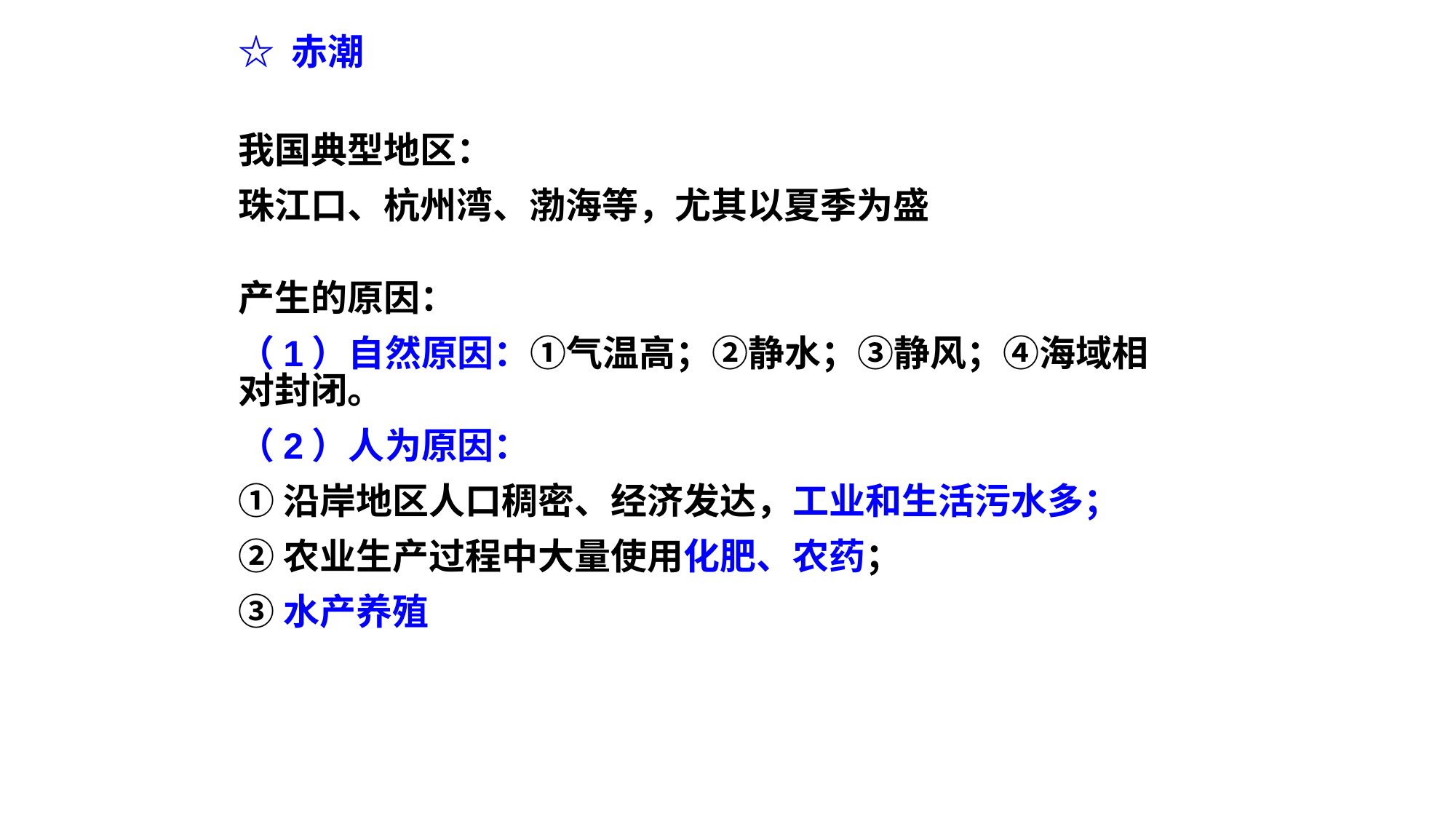

☆ 赤潮
我国典型地区：
珠江口、杭州湾、渤海等，尤其以夏季为盛
产生的原因：
（1）自然原因：①气温高；②静水；③静风；④海域相对封闭。
（2）人为原因：
①沿岸地区人口稠密、经济发达，工业和生活污水多；
②农业生产过程中大量使用化肥、农药；
③水产养殖